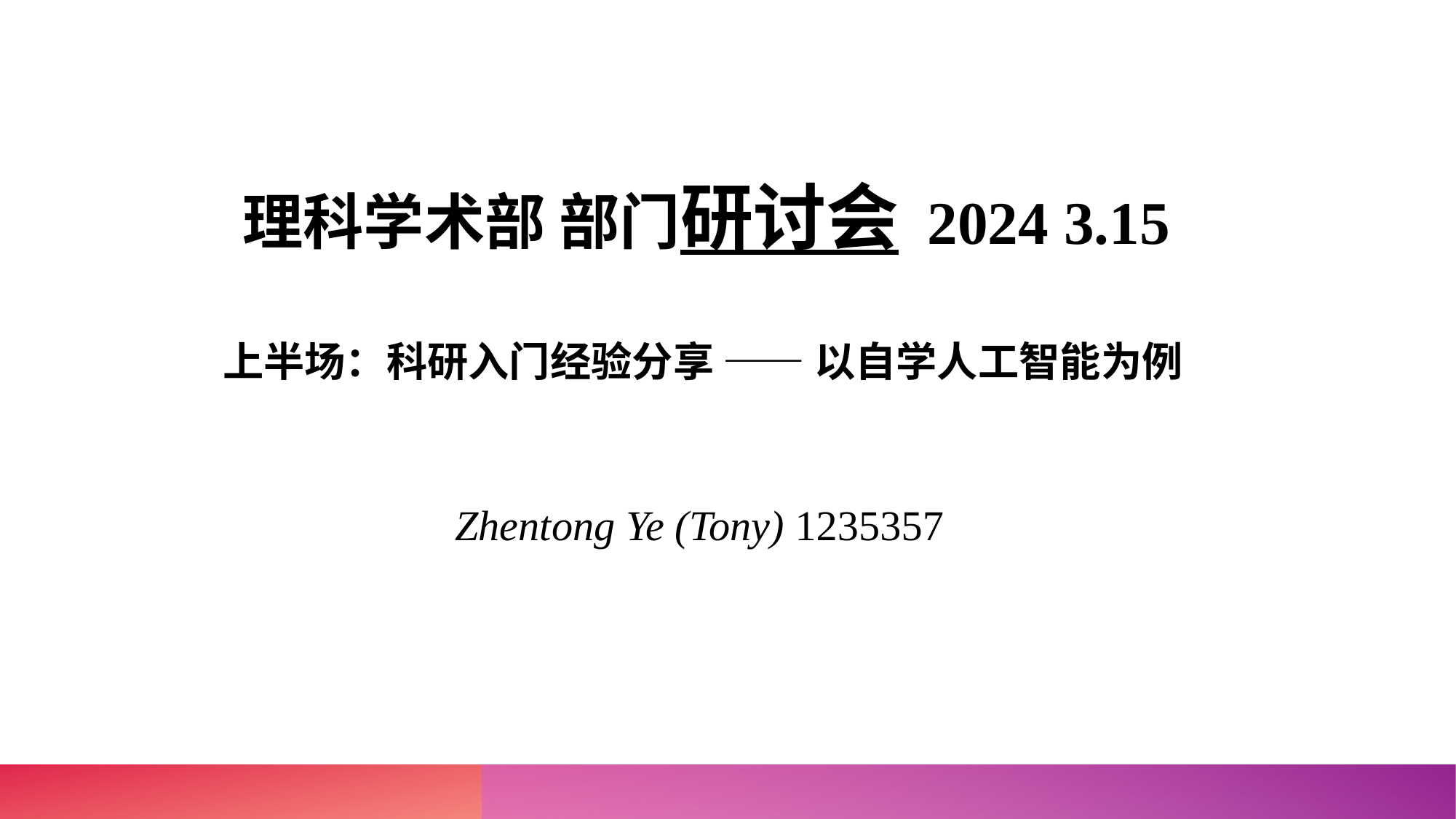

理科学术部 部门研讨会 2024 3.15
上半场：科研入门经验分享 —— 以自学人工智能为例
 Zhentong Ye (Tony) 1235357